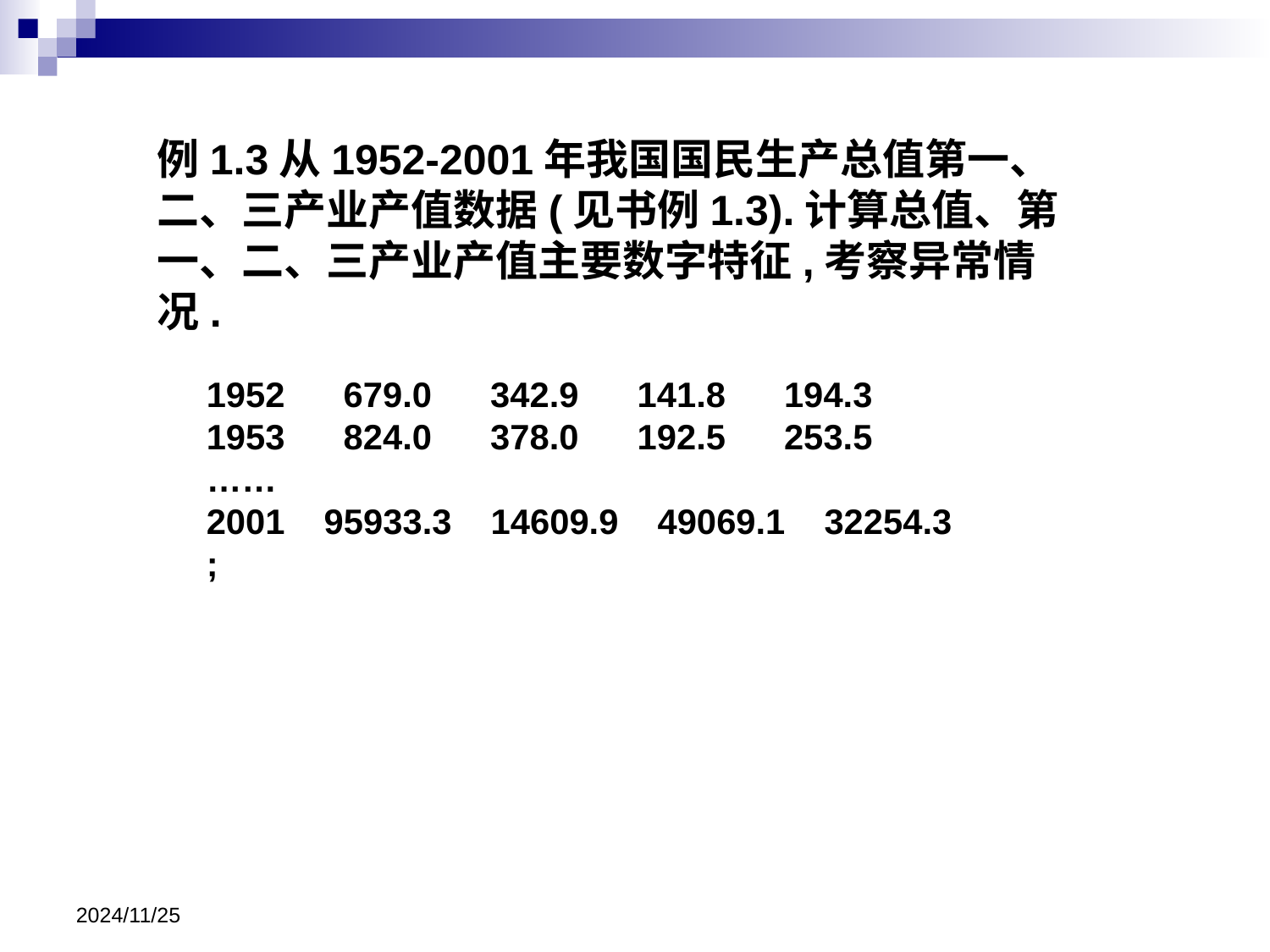

例1.3从1952-2001年我国国民生产总值第一、二、三产业产值数据(见书例1.3).计算总值、第一、二、三产业产值主要数字特征,考察异常情况.
1952      679.0      342.9      141.8      194.3
1953      824.0      378.0      192.5      253.5
……
2001    95933.3    14609.9    49069.1    32254.3
;
2024/11/25